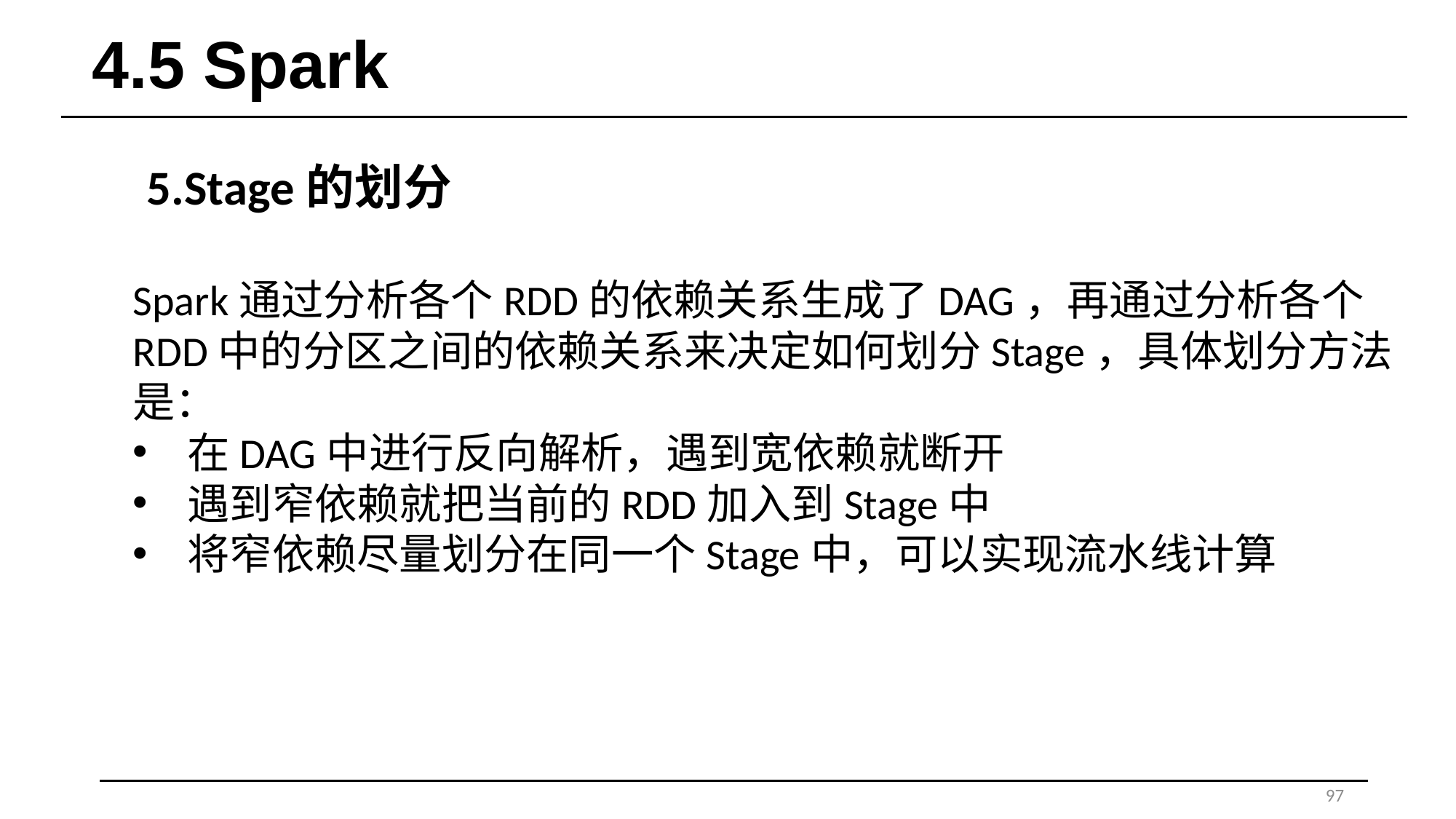

# 4.5 Spark
5.Stage的划分
Spark通过分析各个RDD的依赖关系生成了DAG，再通过分析各个RDD中的分区之间的依赖关系来决定如何划分Stage，具体划分方法是：
在DAG中进行反向解析，遇到宽依赖就断开
遇到窄依赖就把当前的RDD加入到Stage中
将窄依赖尽量划分在同一个Stage中，可以实现流水线计算
97